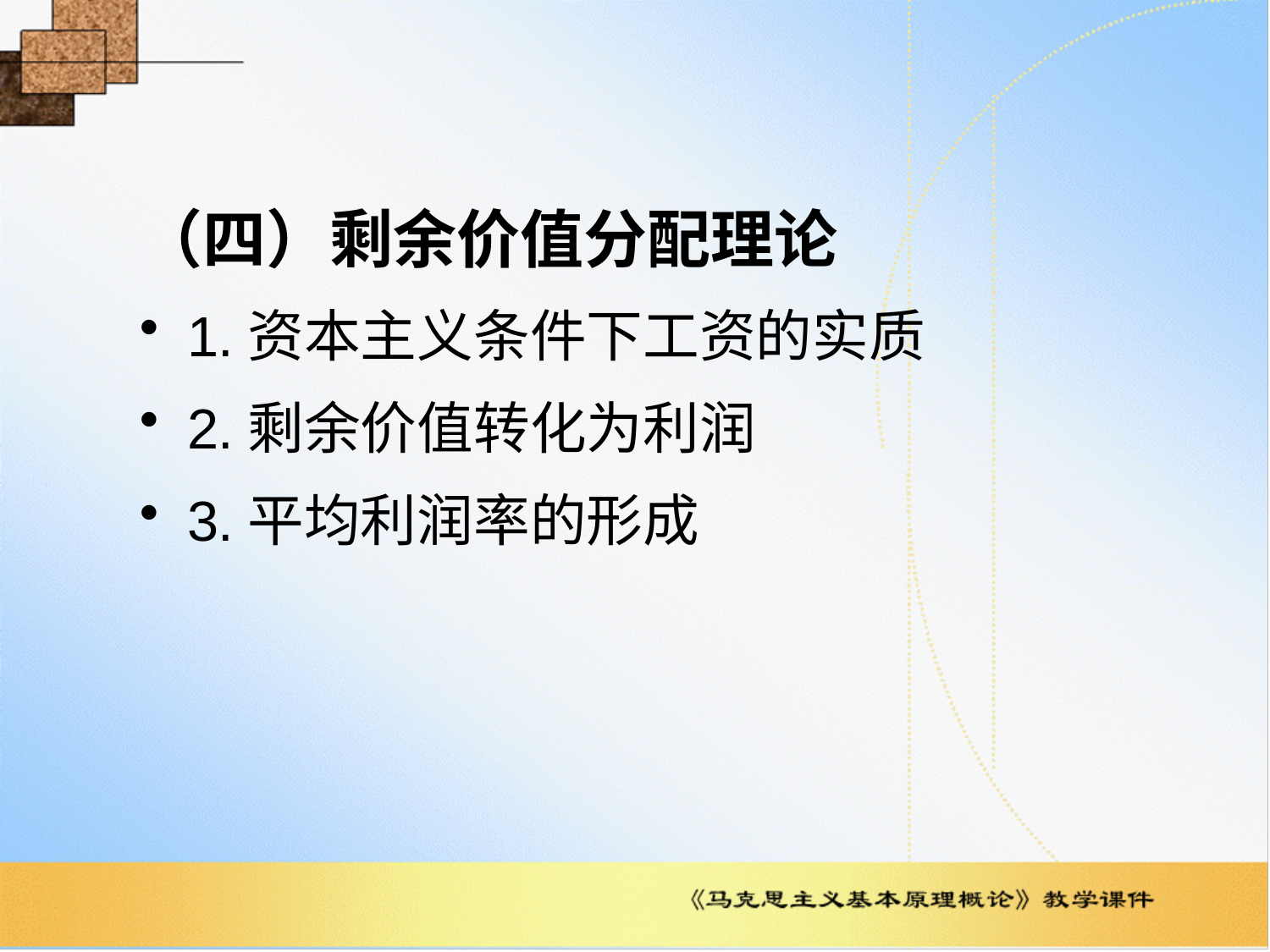

（四）剩余价值分配理论
1.资本主义条件下工资的实质
2.剩余价值转化为利润
3.平均利润率的形成